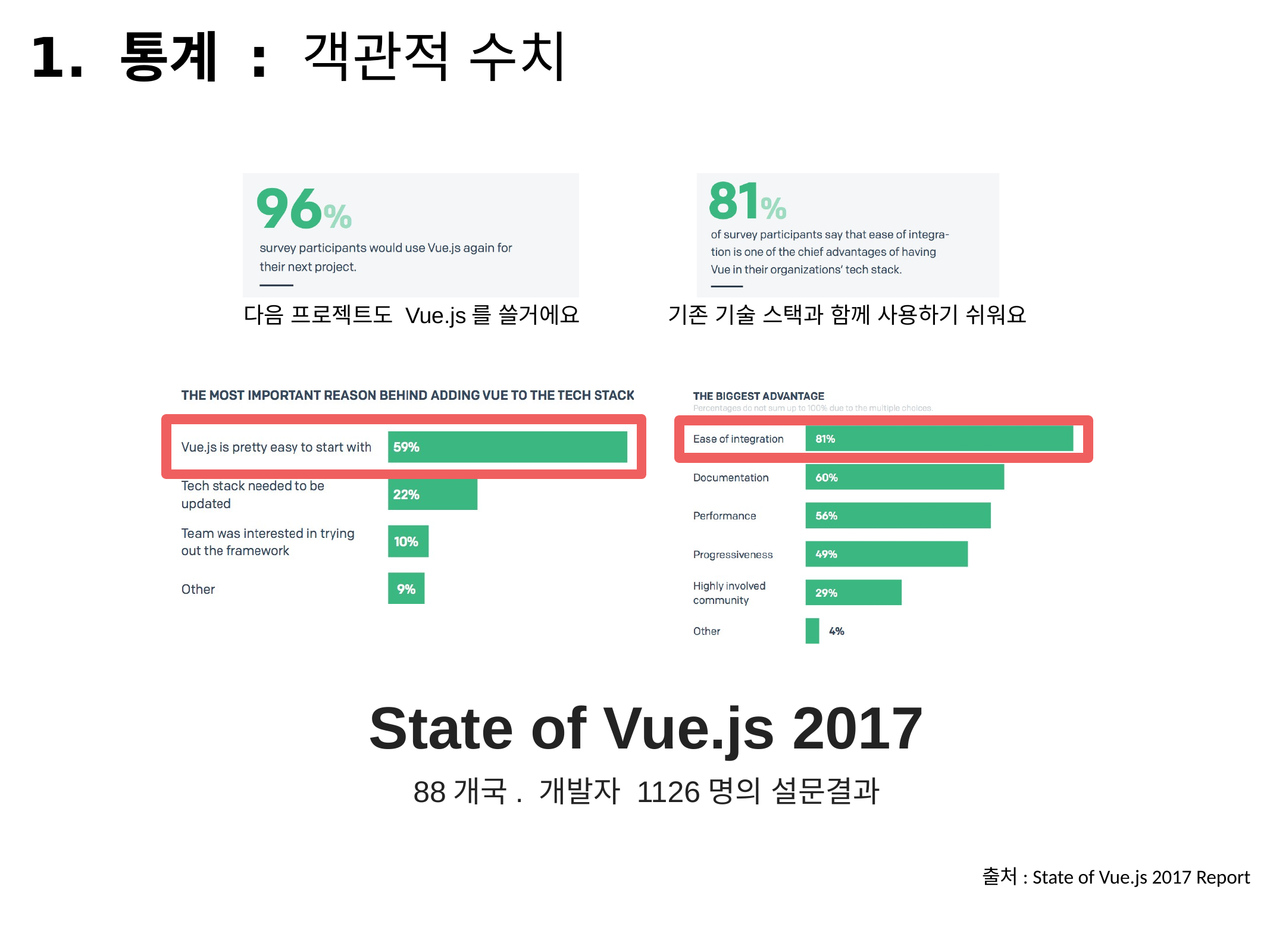

1. 통계 : 객관적 수치

다음 프로젝트도 Vue.js를 쓸거에요
기존 기술 스택과 함께 사용하기 쉬워요

State of Vue.js 2017
88개국. 개발자 1126명의 설문결과
출처: State of Vue.js 2017 Report
²018.0².²0
%P JU! 7VF.KT 0QFO 4FNJOBS